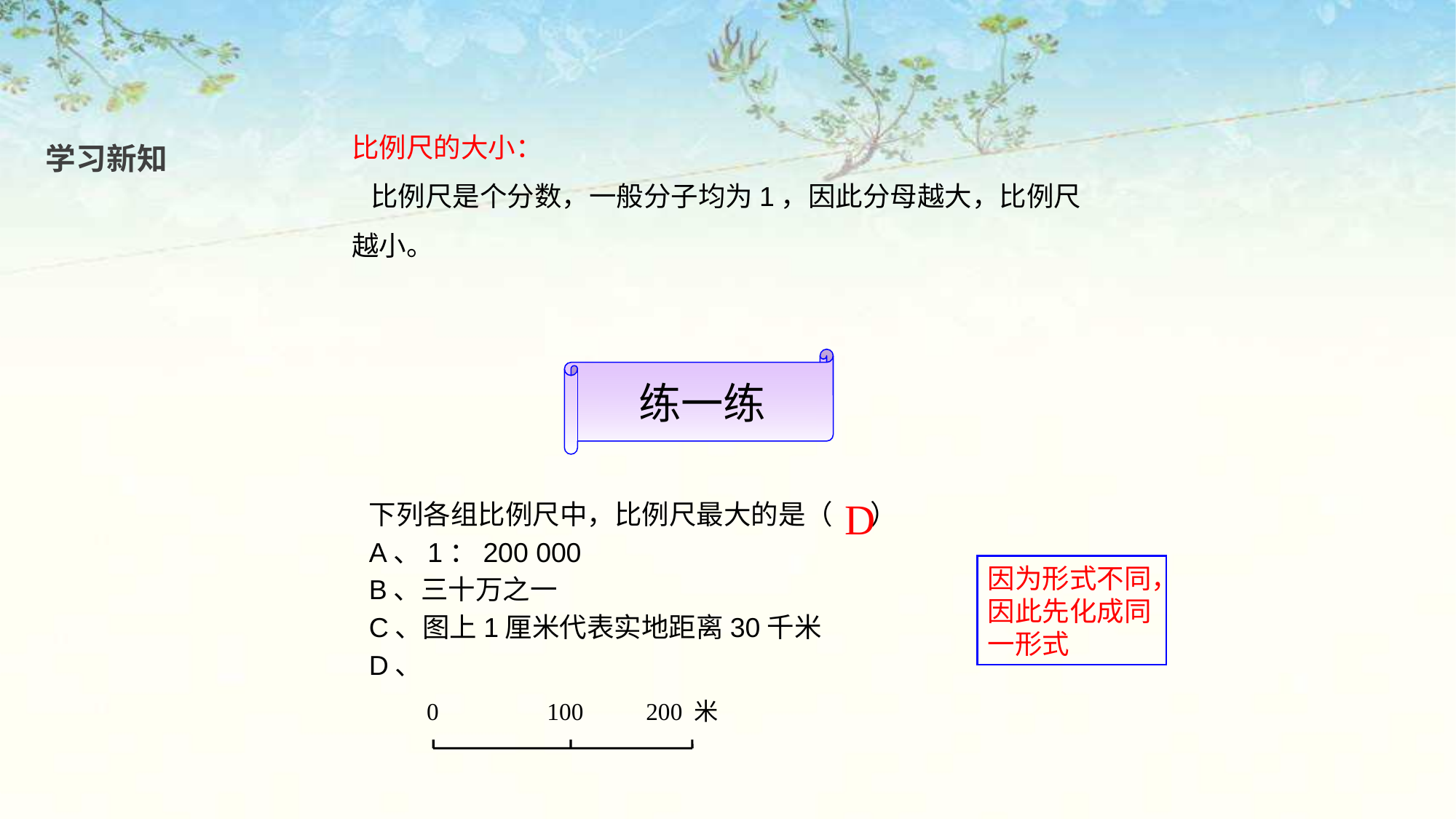

比例尺的大小：
  比例尺是个分数，一般分子均为1，因此分母越大，比例尺越小。
学习新知
练一练
下列各组比例尺中，比例尺最大的是（      ）
A、1：200 000
B、三十万之一
C、图上1厘米代表实地距离30千米
D、
D
因为形式不同，因此先化成同一形式
0                  100         200 米